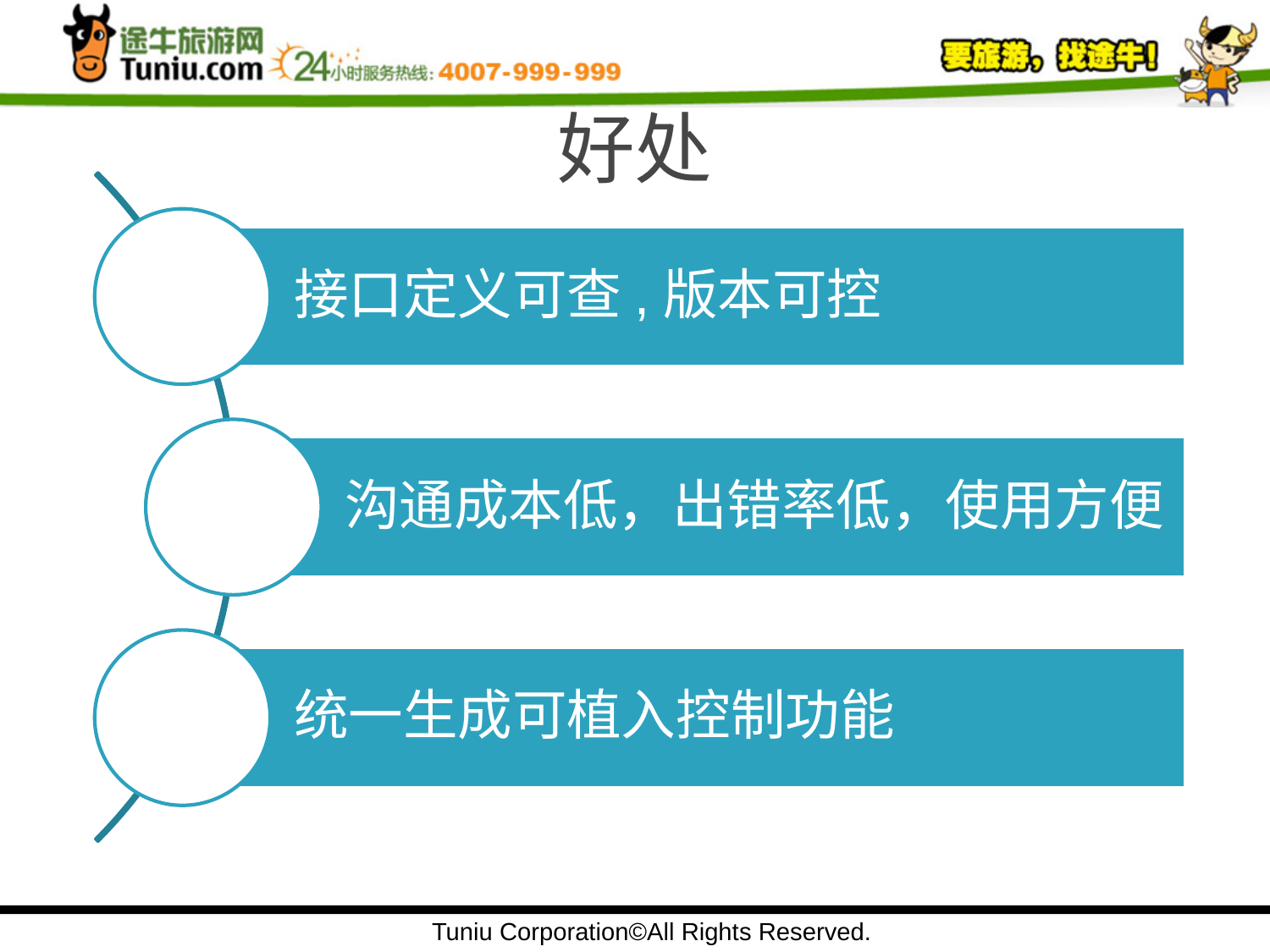

# 好处
接口定义可查,版本可控
沟通成本低，出错率低，使用方便
统一生成可植入控制功能